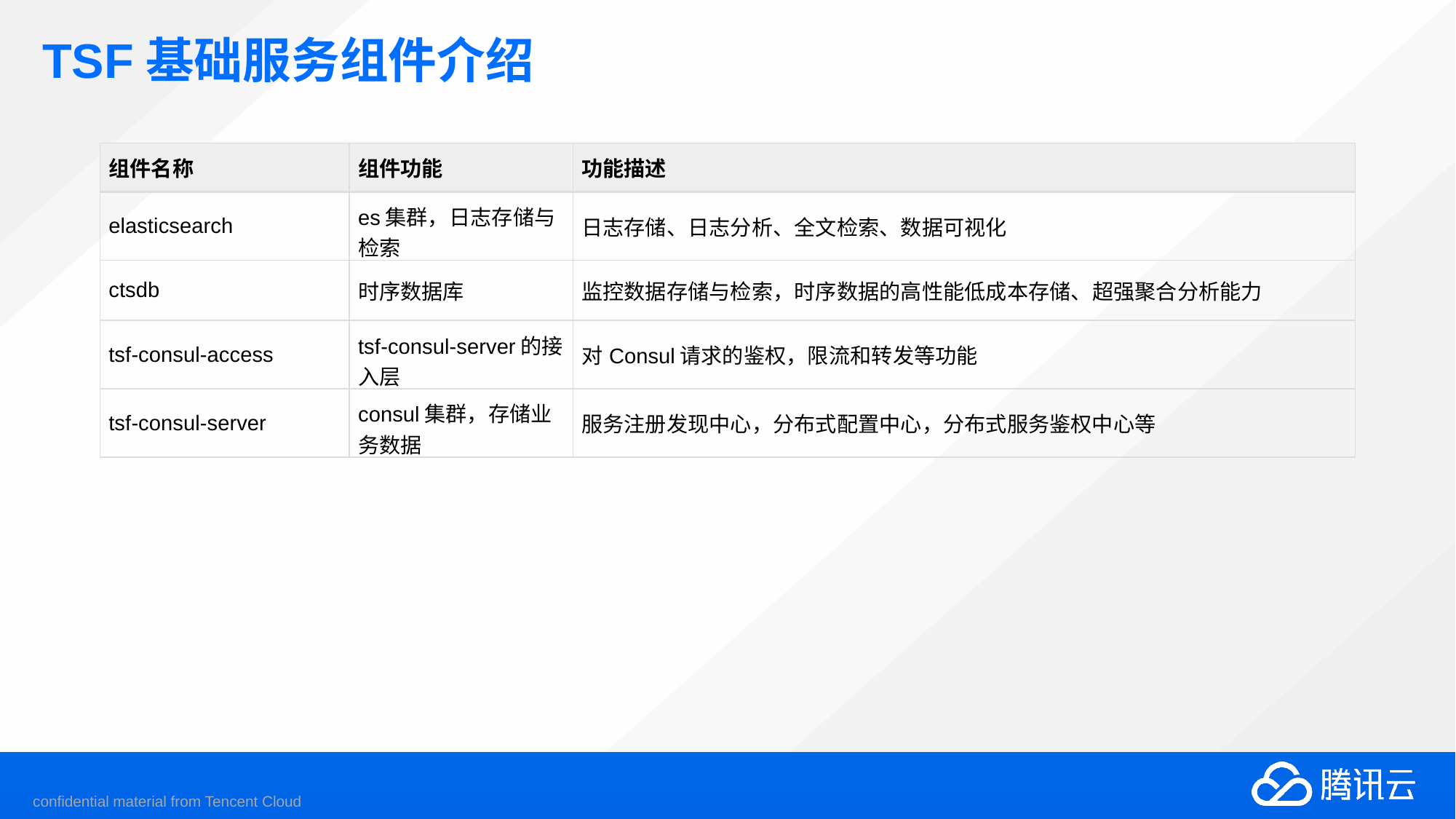

TSF基础服务组件介绍
| 组件名称 | 组件功能 | 功能描述 |
| --- | --- | --- |
| elasticsearch | es集群，日志存储与检索 | 日志存储、日志分析、全文检索、数据可视化 |
| ctsdb | 时序数据库 | 监控数据存储与检索，时序数据的高性能低成本存储、超强聚合分析能力 |
| tsf-consul-access | tsf-consul-server的接入层 | 对Consul请求的鉴权，限流和转发等功能 |
| tsf-consul-server | consul集群，存储业务数据 | 服务注册发现中心，分布式配置中心，分布式服务鉴权中心等 |